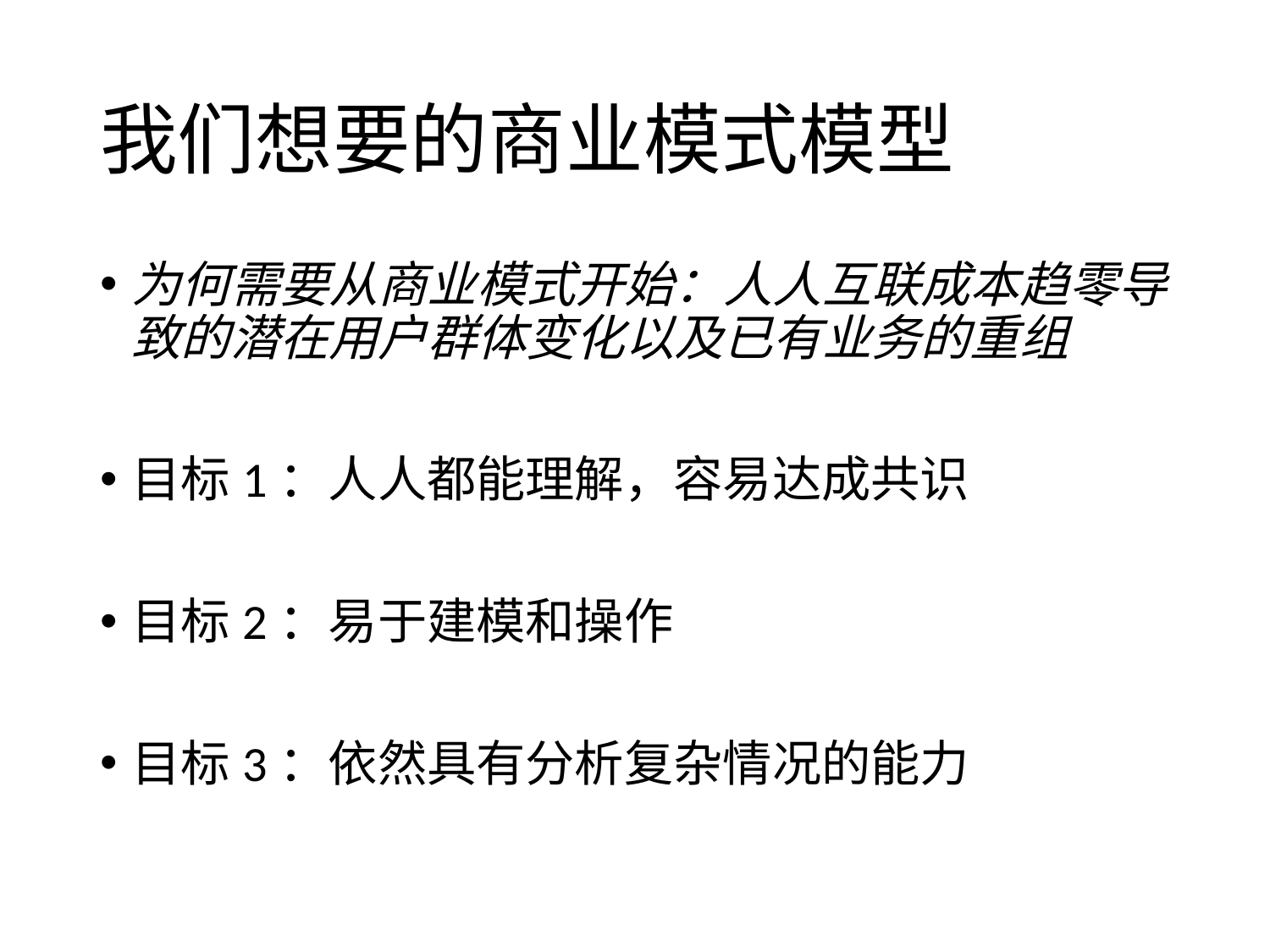

# 我们想要的商业模式模型
为何需要从商业模式开始：人人互联成本趋零导致的潜在用户群体变化以及已有业务的重组

目标1：人人都能理解，容易达成共识

目标2：易于建模和操作

目标3：依然具有分析复杂情况的能力